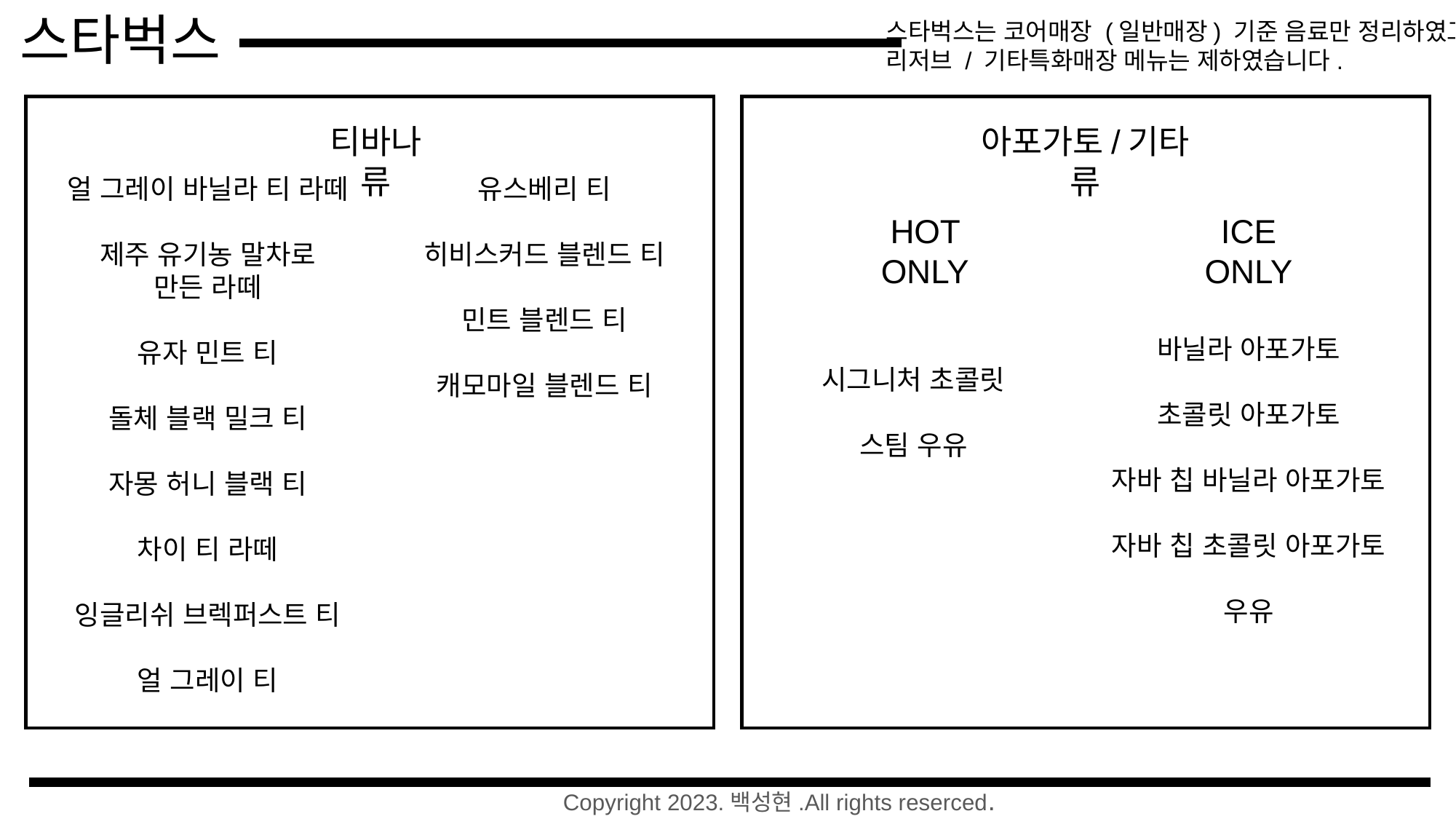

스타벅스
스타벅스는 코어매장 (일반매장) 기준 음료만 정리하였고
리저브 / 기타특화매장 메뉴는 제하였습니다.

티바나 류
아포가토/기타 류
얼 그레이 바닐라 티 라떼

제주 유기농 말차로
만든 라떼

유자 민트 티

돌체 블랙 밀크 티

자몽 허니 블랙 티

차이 티 라떼

잉글리쉬 브렉퍼스트 티

얼 그레이 티
유스베리 티

히비스커드 블렌드 티

민트 블렌드 티

캐모마일 블렌드 티
HOT ONLY
ICE ONLY
바닐라 아포가토

초콜릿 아포가토

자바 칩 바닐라 아포가토

자바 칩 초콜릿 아포가토

우유
시그니처 초콜릿

스팀 우유

Copyright 2023.백성현.All rights reserced.